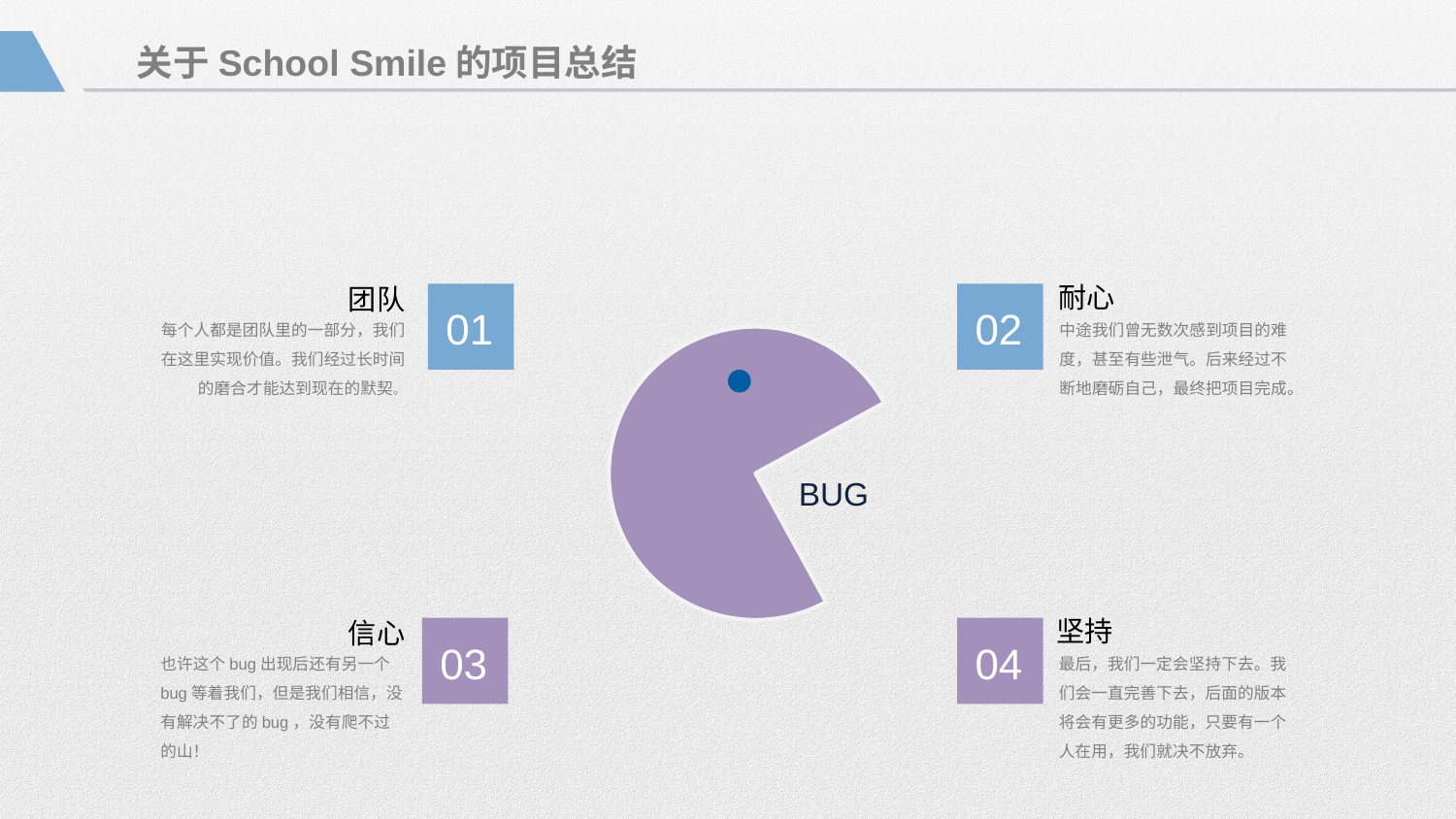

关于School Smile的项目总结
耐心
团队

01
02
每个人都是团队里的一部分，我们在这里实现价值。我们经过长时间的磨合才能达到现在的默契。
中途我们曾无数次感到项目的难度，甚至有些泄气。后来经过不断地磨砺自己，最终把项目完成。

BUG
坚持
信心

03
04
最后，我们一定会坚持下去。我们会一直完善下去，后面的版本将会有更多的功能，只要有一个人在用，我们就决不放弃。
也许这个bug出现后还有另一个bug等着我们，但是我们相信，没有解决不了的bug，没有爬不过的山！